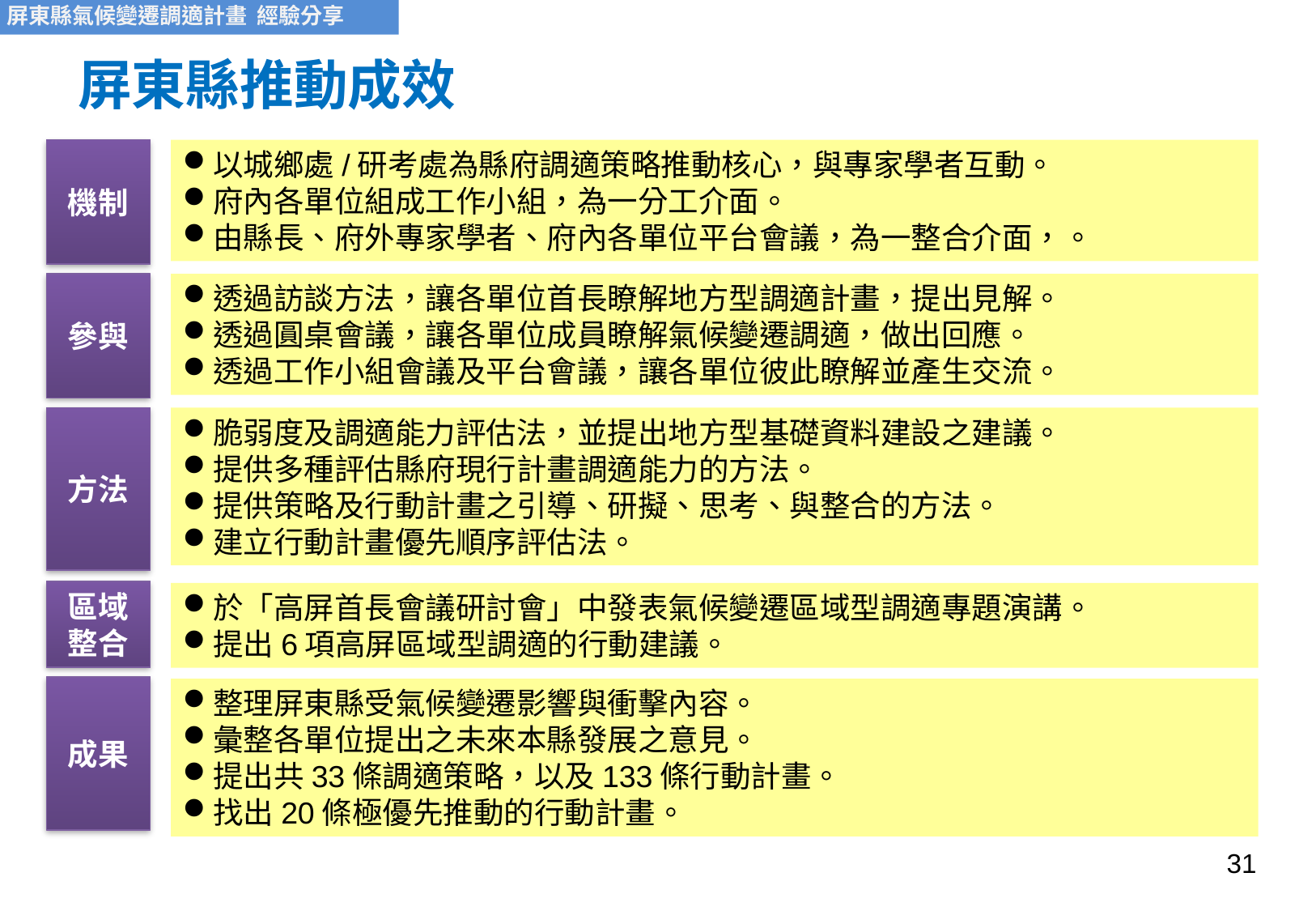

# 屏東縣推動成效
機制
以城鄉處/研考處為縣府調適策略推動核心，與專家學者互動。
府內各單位組成工作小組，為一分工介面。
由縣長、府外專家學者、府內各單位平台會議，為一整合介面，。
參與
透過訪談方法，讓各單位首長瞭解地方型調適計畫，提出見解。
透過圓桌會議，讓各單位成員瞭解氣候變遷調適，做出回應。
透過工作小組會議及平台會議，讓各單位彼此瞭解並產生交流。
方法
脆弱度及調適能力評估法，並提出地方型基礎資料建設之建議。
提供多種評估縣府現行計畫調適能力的方法。
提供策略及行動計畫之引導、研擬、思考、與整合的方法。
建立行動計畫優先順序評估法。
區域整合
於「高屏首長會議研討會」中發表氣候變遷區域型調適專題演講。
提出6項高屏區域型調適的行動建議。
成果
整理屏東縣受氣候變遷影響與衝擊內容。
彙整各單位提出之未來本縣發展之意見。
提出共33條調適策略，以及133條行動計畫。
找出20條極優先推動的行動計畫。
31